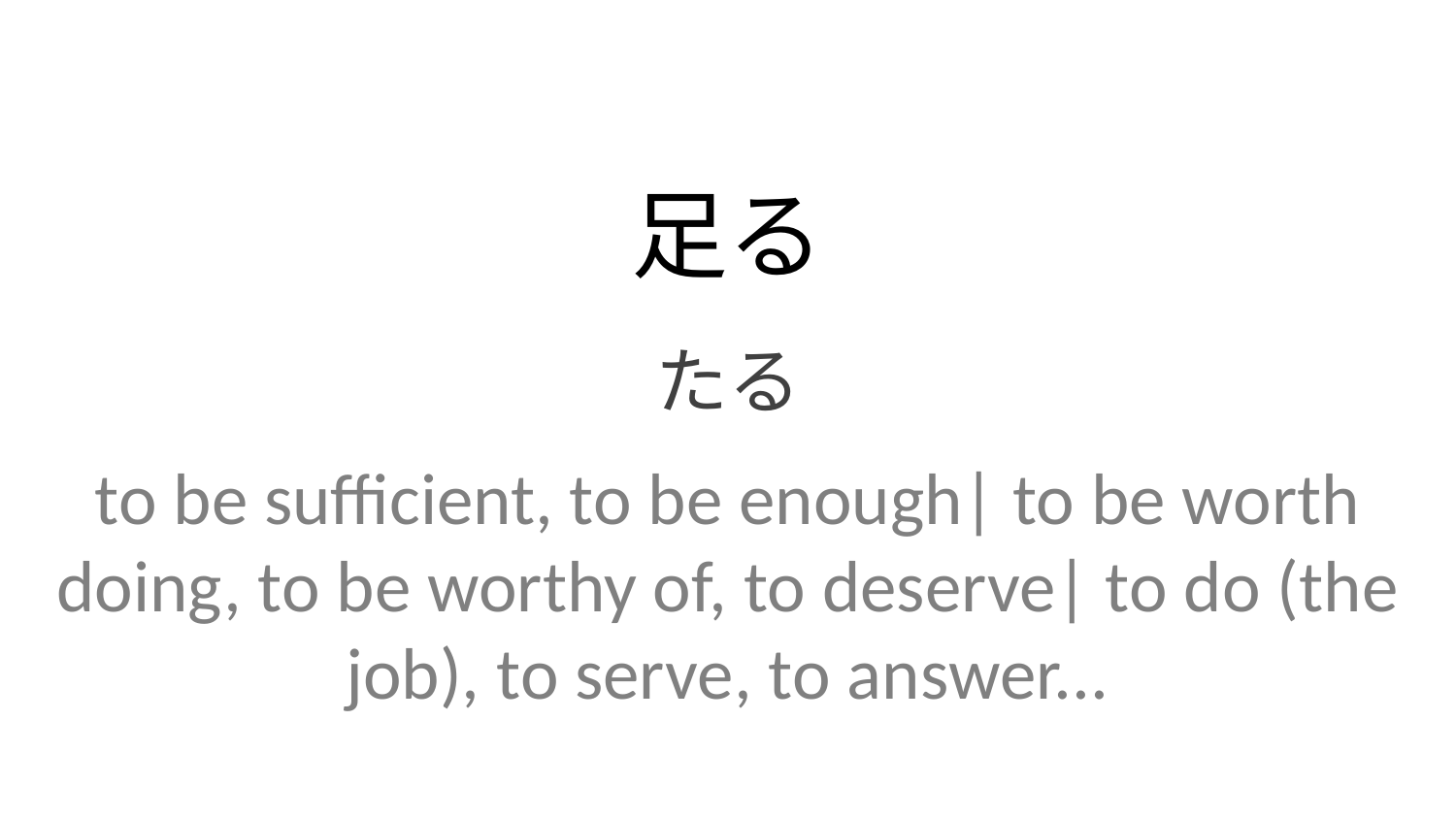

足る

たる
to be sufficient, to be enough| to be worth doing, to be worthy of, to deserve| to do (the job), to serve, to answer...